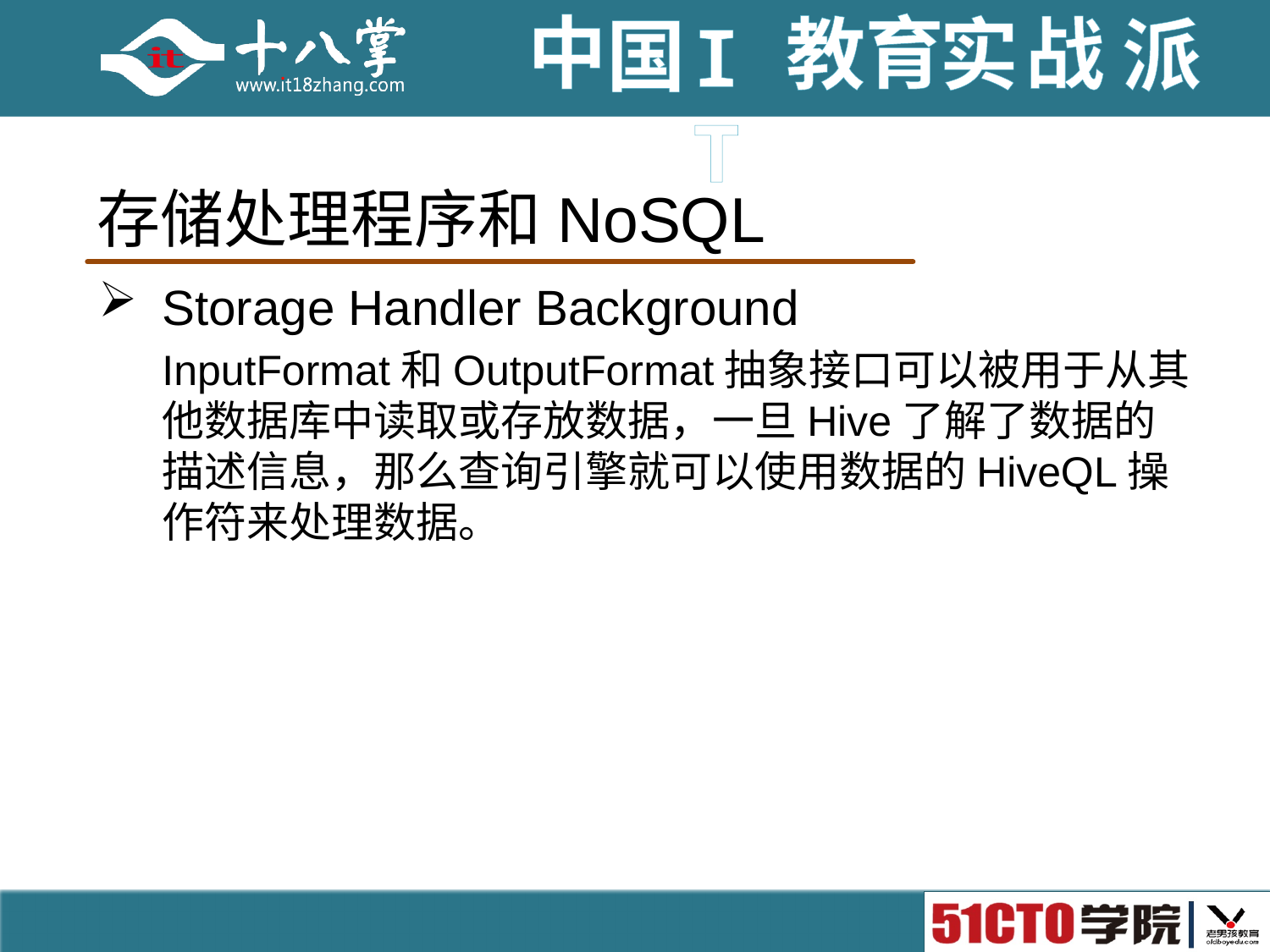

# 存储处理程序和NoSQL
Storage Handler Background
InputFormat和OutputFormat抽象接口可以被用于从其他数据库中读取或存放数据，一旦Hive了解了数据的描述信息，那么查询引擎就可以使用数据的HiveQL操作符来处理数据。